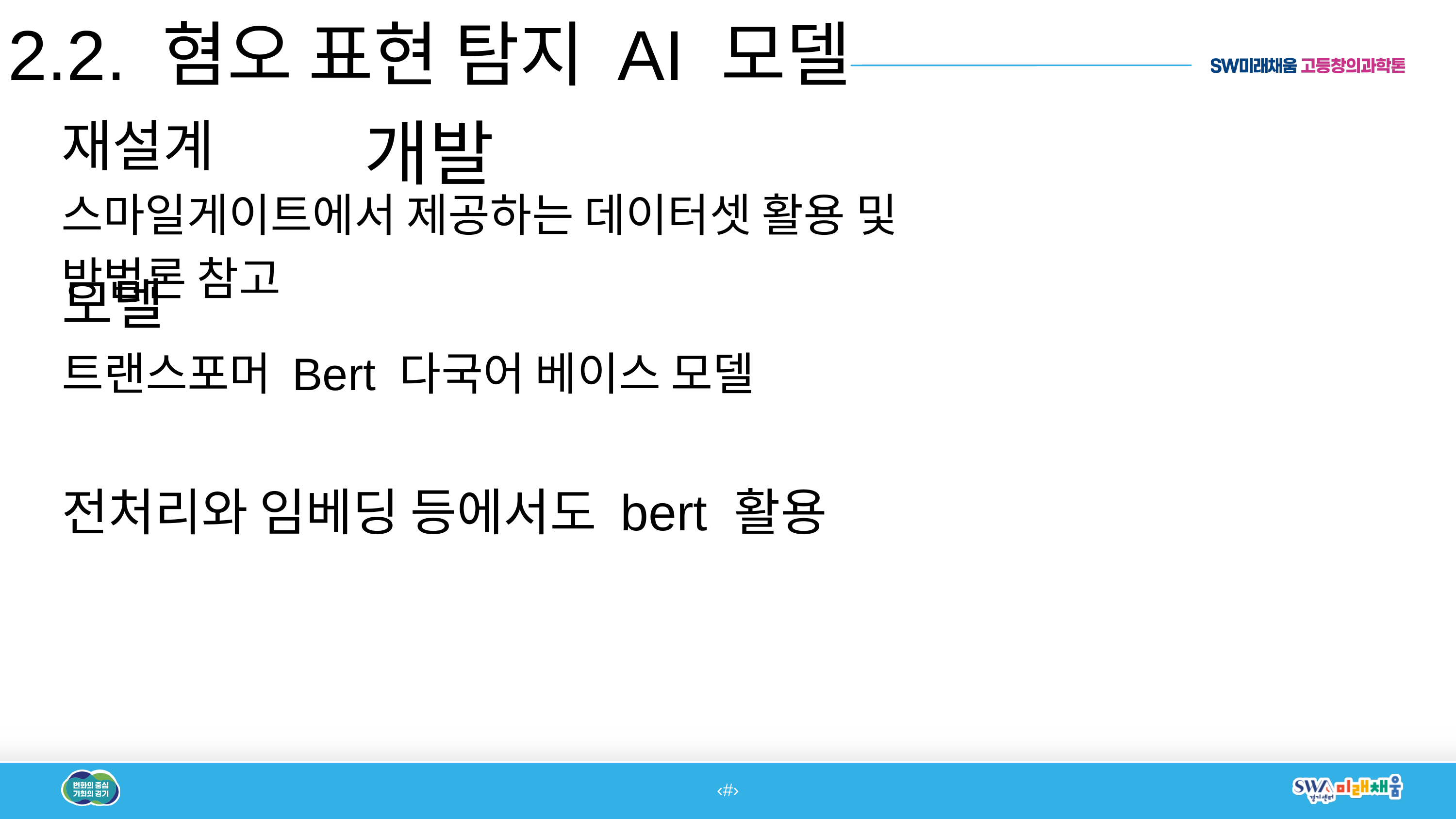

2.2. 혐오 표현 탐지 AI 모델 개발

재설계
스마일게이트에서 제공하는 데이터셋 활용 및 방법론 참고
모델
트랜스포머 Bert 다국어 베이스 모델

전처리와 임베딩 등에서도 bert 활용

‹#›